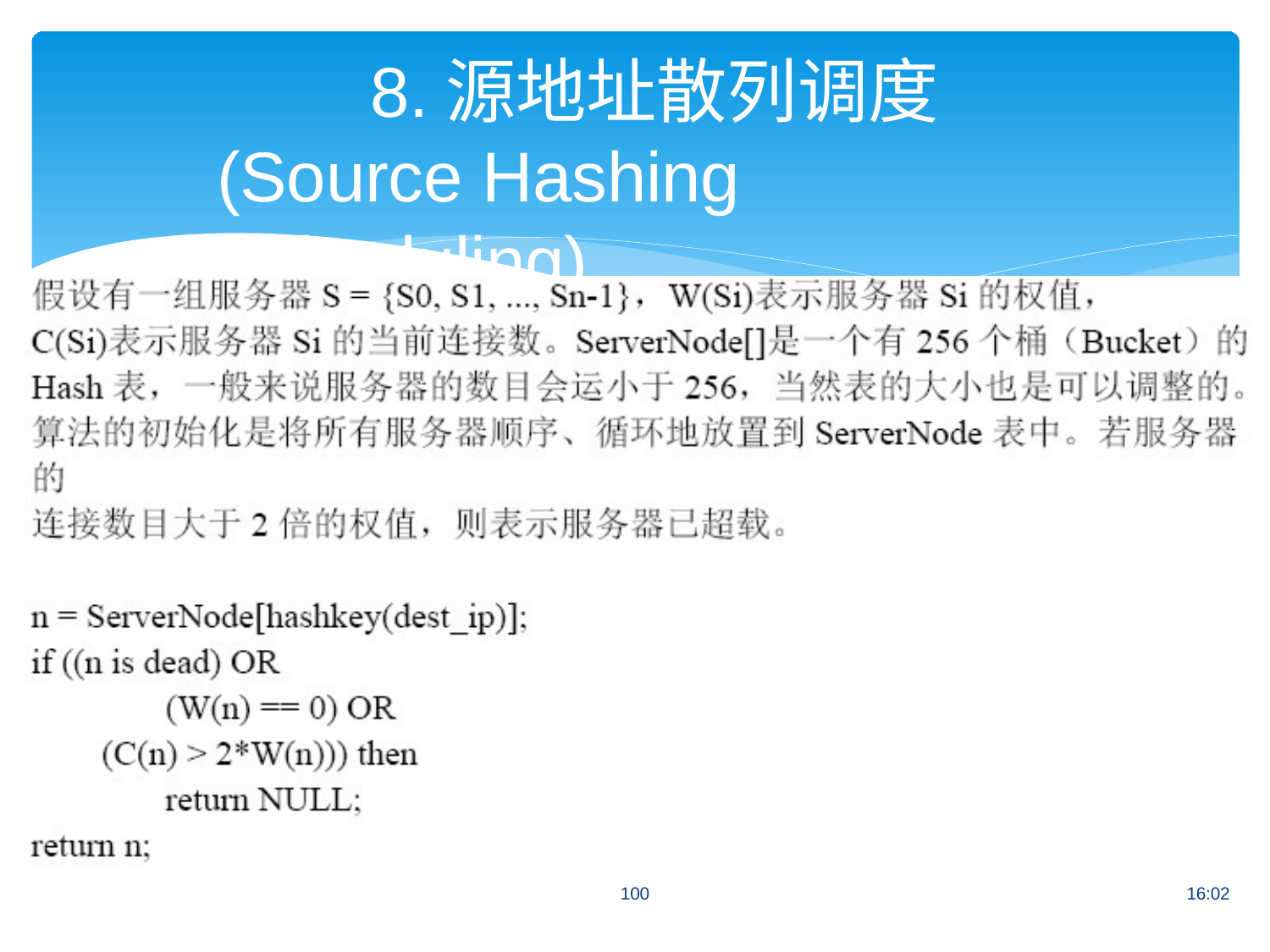

# 8.源地址散列调度 (Source Hashing Scheduling)

100
16:02